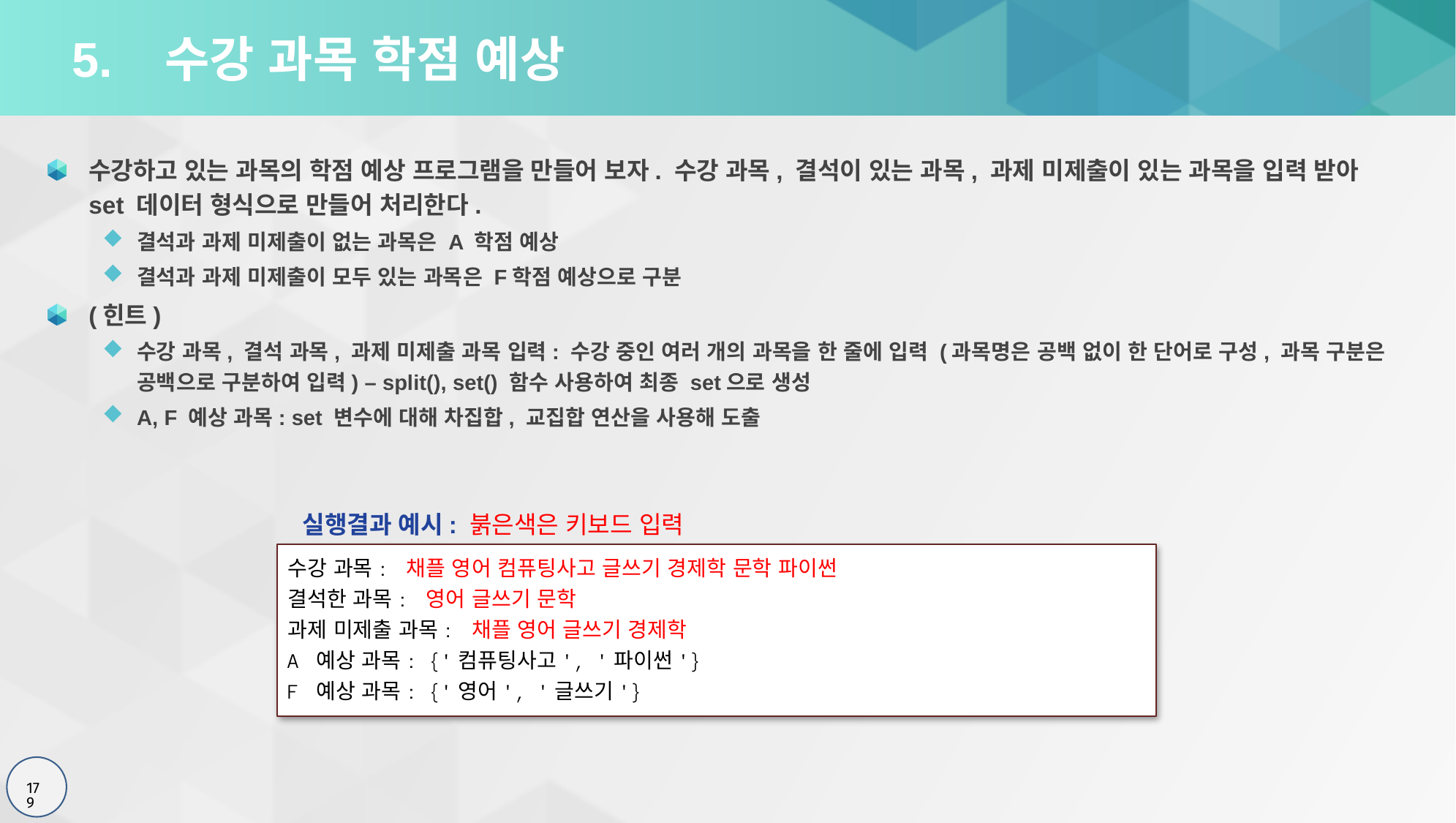

# 5.   수강 과목 학점 예상
수강하고 있는 과목의 학점 예상 프로그램을 만들어 보자. 수강 과목, 결석이 있는 과목, 과제 미제출이 있는 과목을 입력 받아 set 데이터 형식으로 만들어 처리한다.
결석과 과제 미제출이 없는 과목은 A 학점 예상
결석과 과제 미제출이 모두 있는 과목은 F학점 예상으로 구분
(힌트)
수강 과목, 결석 과목, 과제 미제출 과목 입력: 수강 중인 여러 개의 과목을 한 줄에 입력 (과목명은 공백 없이 한 단어로 구성, 과목 구분은 공백으로 구분하여 입력) – split(), set() 함수 사용하여 최종 set으로 생성
A, F 예상 과목: set 변수에 대해 차집합, 교집합 연산을 사용해 도출
실행결과 예시: 붉은색은 키보드 입력
수강 과목: 채플 영어 컴퓨팅사고 글쓰기 경제학 문학 파이썬
결석한 과목: 영어 글쓰기 문학
과제 미제출 과목: 채플 영어 글쓰기 경제학
A 예상 과목: {'컴퓨팅사고', '파이썬'}
F 예상 과목: {'영어', '글쓰기'}